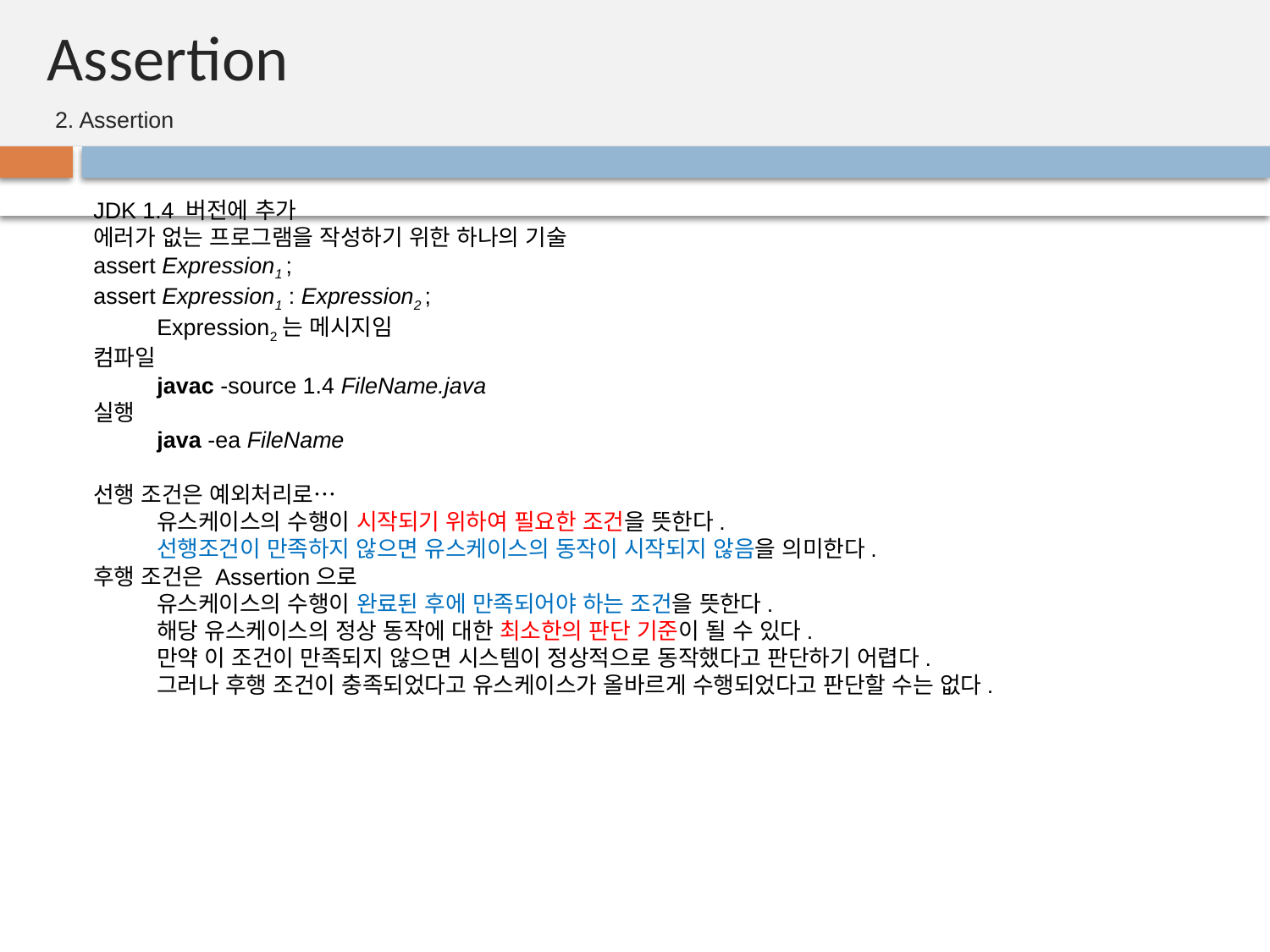

# Assertion
2. Assertion
JDK 1.4 버전에 추가
에러가 없는 프로그램을 작성하기 위한 하나의 기술
assert Expression1 ;
assert Expression1 : Expression2 ;
Expression2는 메시지임
컴파일
javac -source 1.4 FileName.java
실행
java -ea FileName

선행 조건은 예외처리로…
유스케이스의 수행이 시작되기 위하여 필요한 조건을 뜻한다.
선행조건이 만족하지 않으면 유스케이스의 동작이 시작되지 않음을 의미한다.
후행 조건은 Assertion으로
유스케이스의 수행이 완료된 후에 만족되어야 하는 조건을 뜻한다.
해당 유스케이스의 정상 동작에 대한 최소한의 판단 기준이 될 수 있다.
만약 이 조건이 만족되지 않으면 시스템이 정상적으로 동작했다고 판단하기 어렵다.
그러나 후행 조건이 충족되었다고 유스케이스가 올바르게 수행되었다고 판단할 수는 없다.